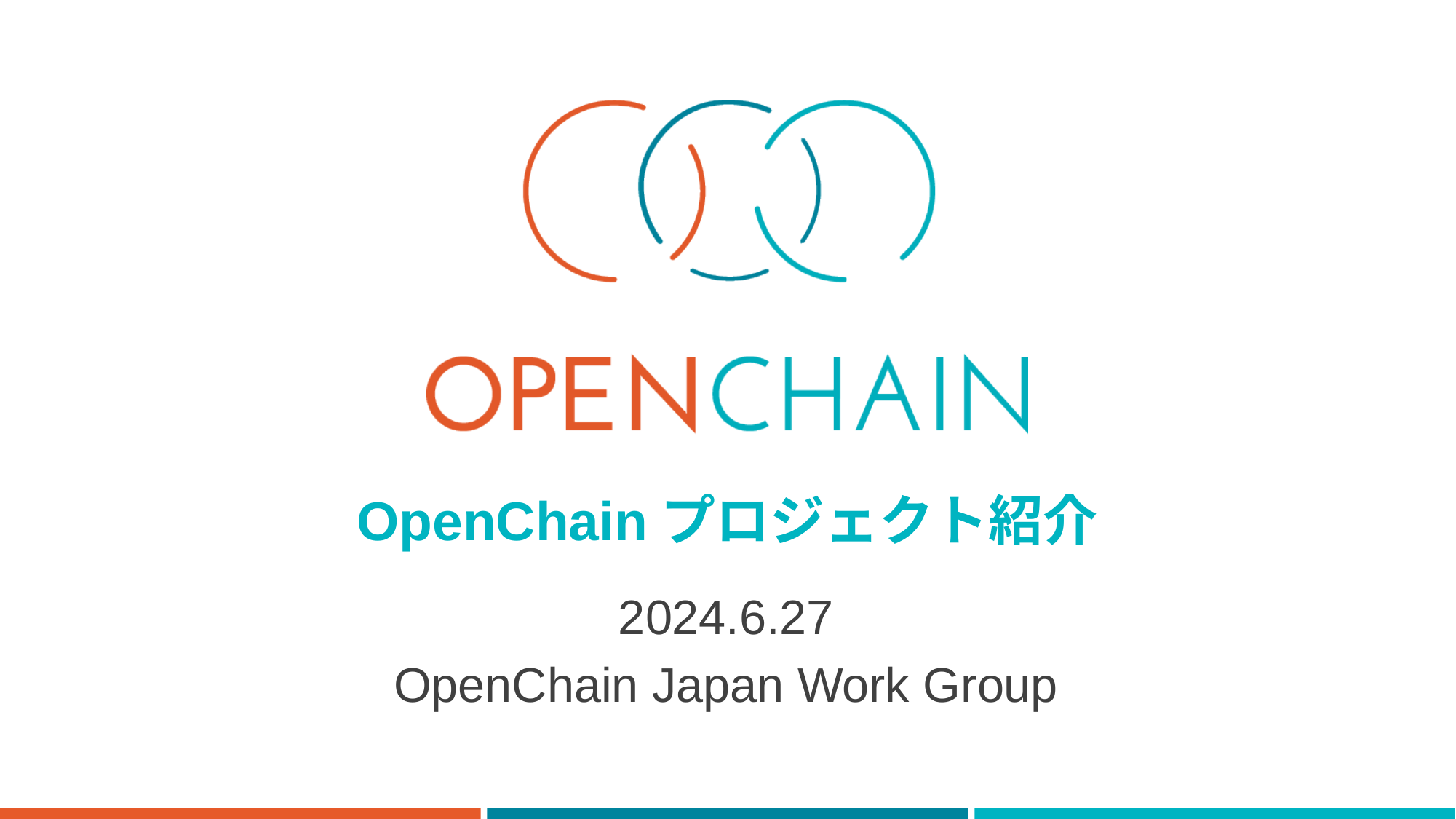

# OpenChainプロジェクト紹介
2024.6.27
OpenChain Japan Work Group